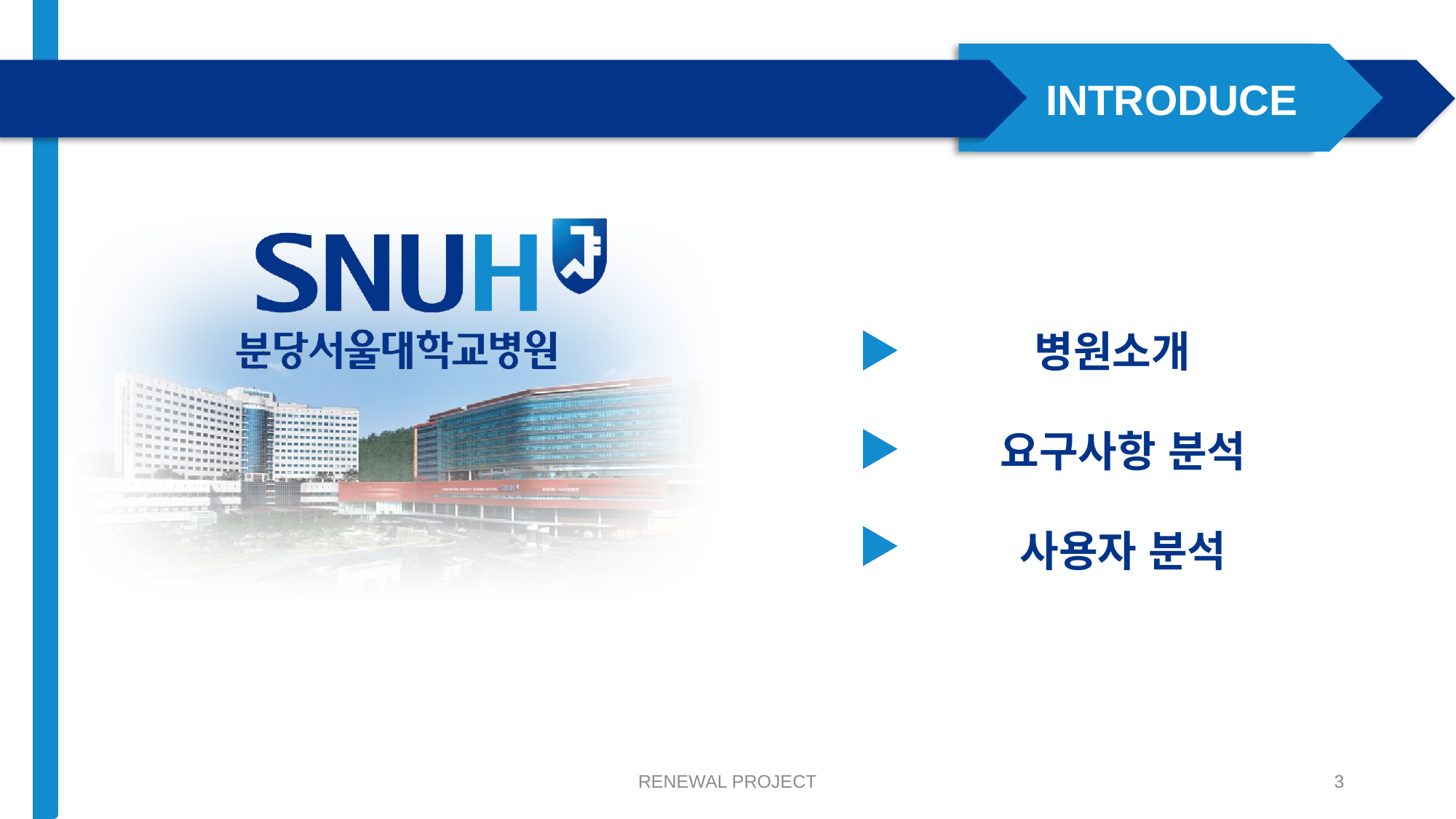

병원소개

요구사항 분석

사용자 분석

RENEWAL PROJECT
3